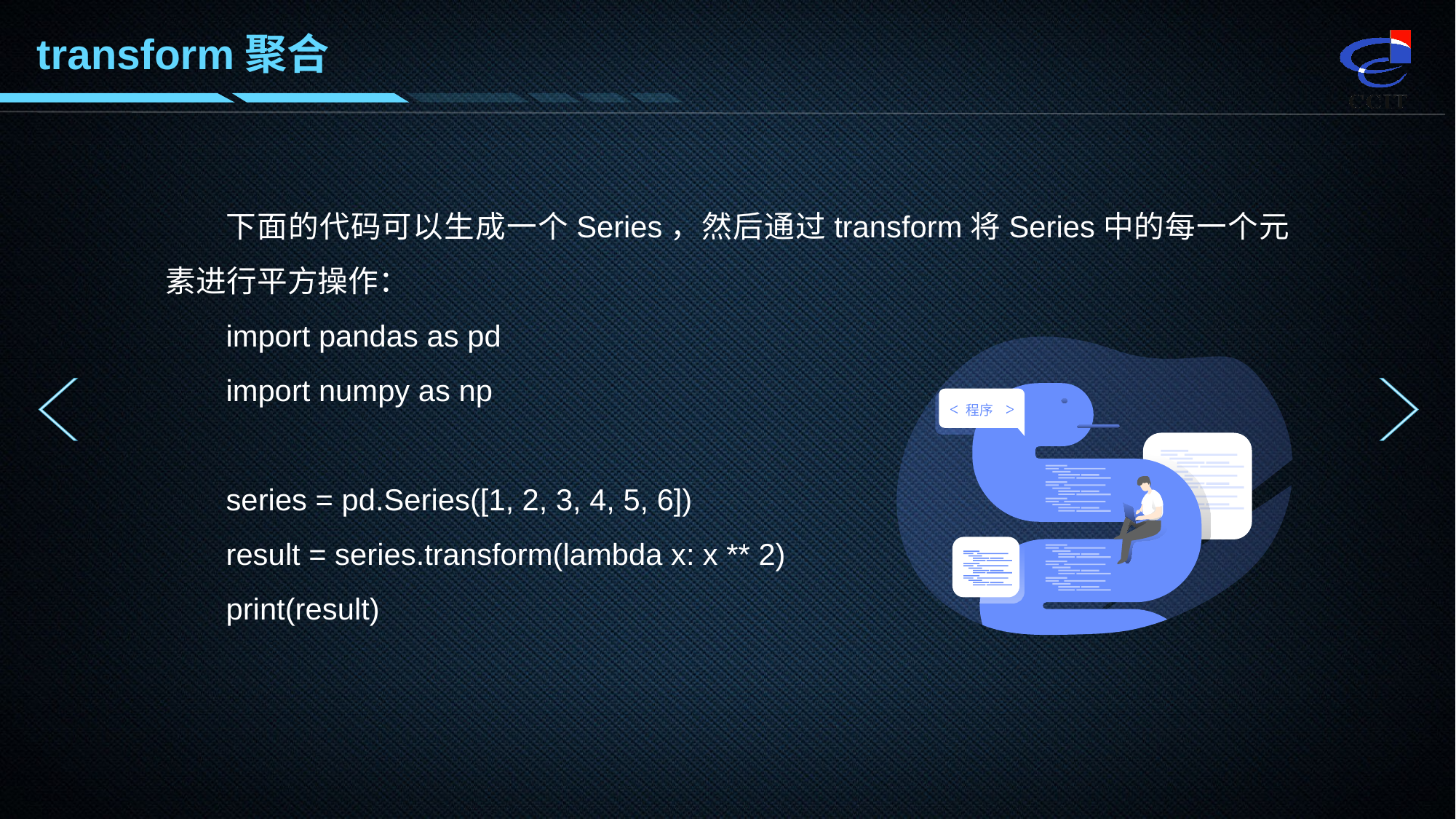

transform聚合
下面的代码可以生成一个Series，然后通过transform将Series中的每一个元素进行平方操作：
import pandas as pd
import numpy as np

series = pd.Series([1, 2, 3, 4, 5, 6])
result = series.transform(lambda x: x ** 2)
print(result)

程序